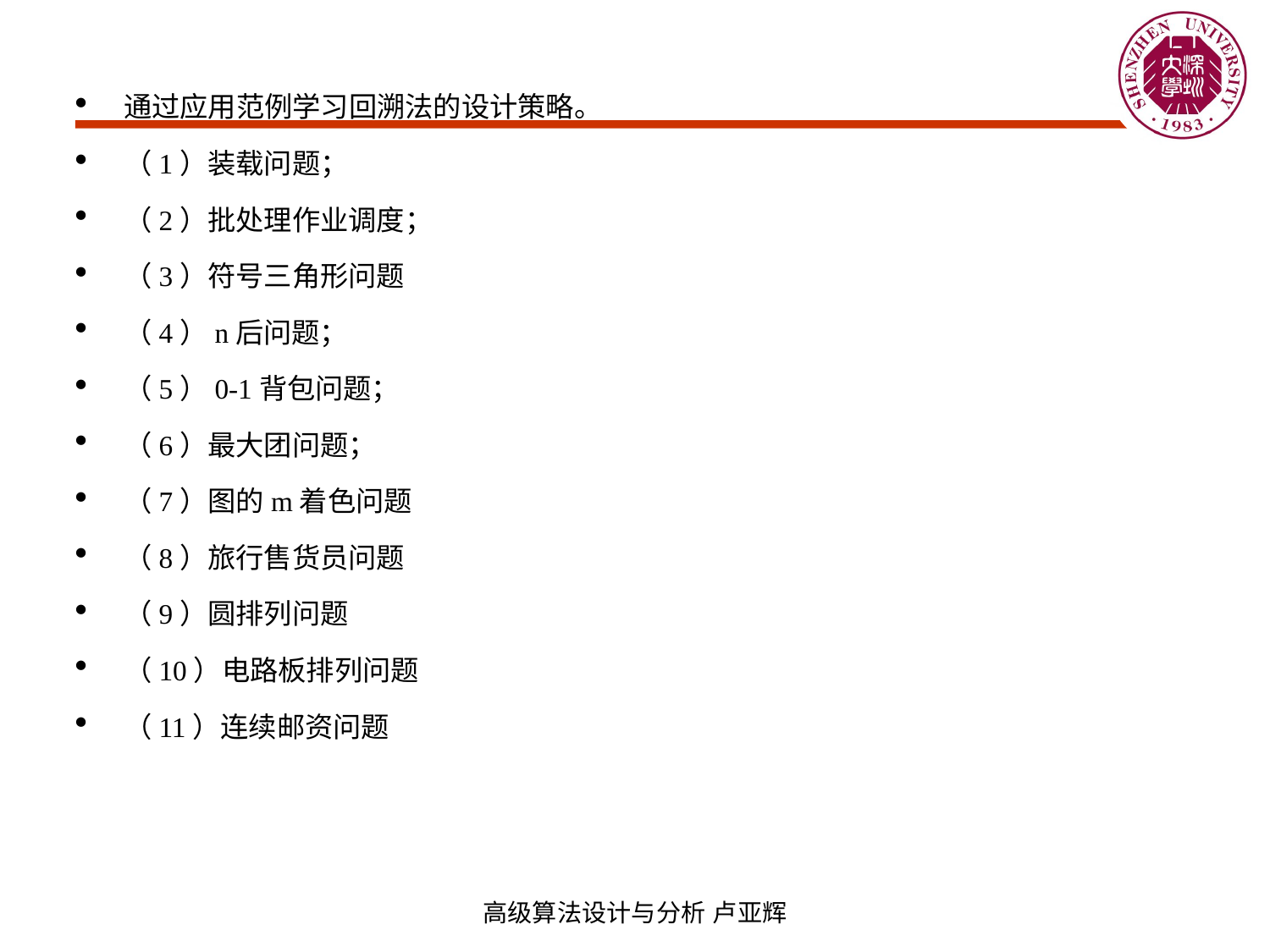

通过应用范例学习回溯法的设计策略。
（1）装载问题；
（2）批处理作业调度；
（3）符号三角形问题
（4）n后问题；
（5）0-1背包问题；
（6）最大团问题；
（7）图的m着色问题
（8）旅行售货员问题
（9）圆排列问题
（10）电路板排列问题
（11）连续邮资问题
高级算法设计与分析 卢亚辉
23